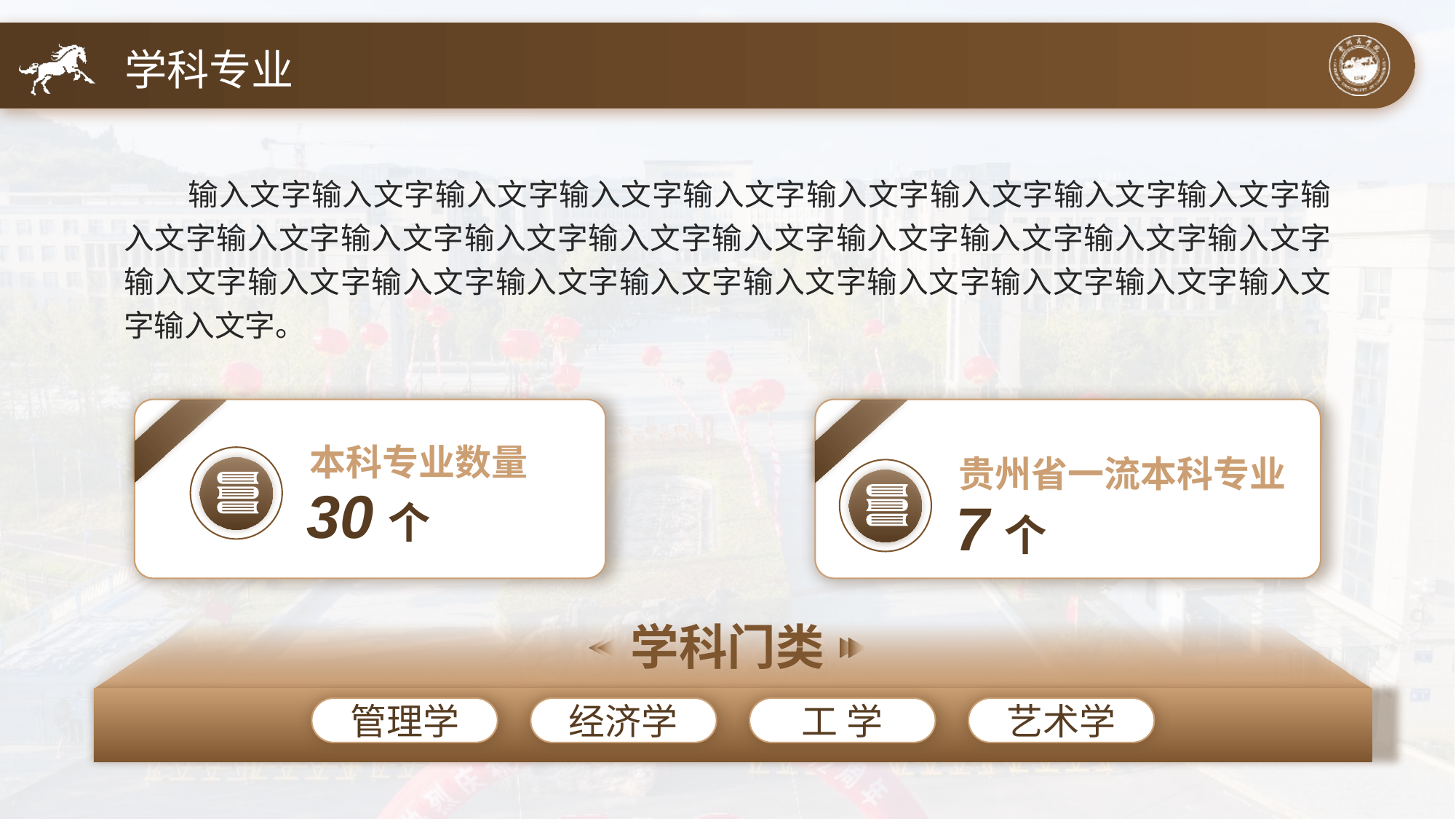

学科专业
输入文字输入文字输入文字输入文字输入文字输入文字输入文字输入文字输入文字输入文字输入文字输入文字输入文字输入文字输入文字输入文字输入文字输入文字输入文字输入文字输入文字输入文字输入文字输入文字输入文字输入文字输入文字输入文字输入文字输入文字。

本科专业数量

30个
贵州省一流本科专业

7个
学科门类

管理学
经济学
工学
艺术学